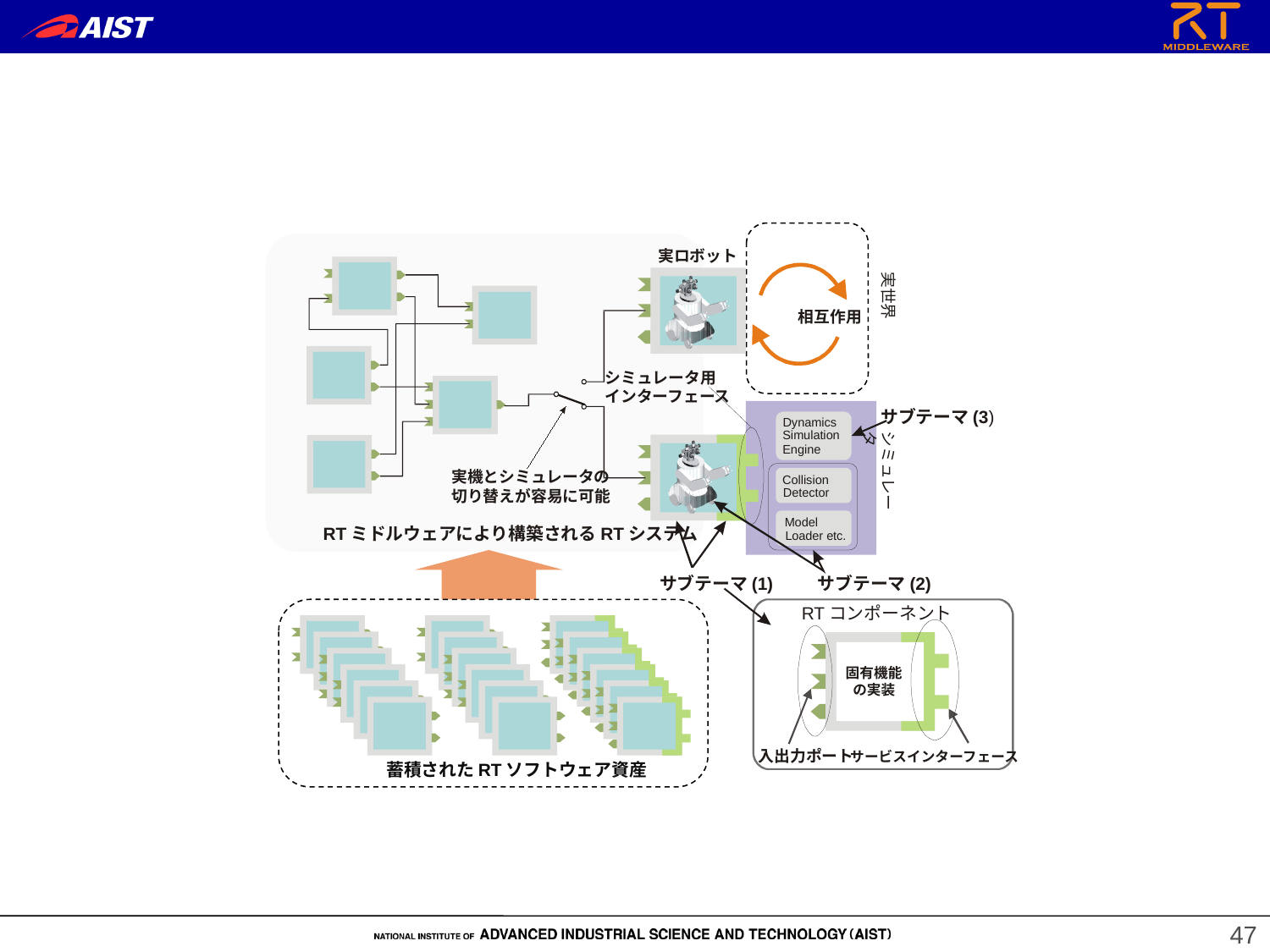

#

実ロボット

実世界

相互作用

シミュレータ

Dynamics

Simulation

Engine

Collision
Detector

Model

Loader etc.

シミュレータ用
インターフェース

サブテーマ(3)

実機とシミュレータの
切り替えが容易に可能

RTミドルウェアにより構築されるRTシステム

サブテーマ(1)
サブテーマ(2)

RTコンポーネント

固有機能
の実装

入出力ポート
サービスインターフェース
蓄積されたRTソフトウェア資産
47